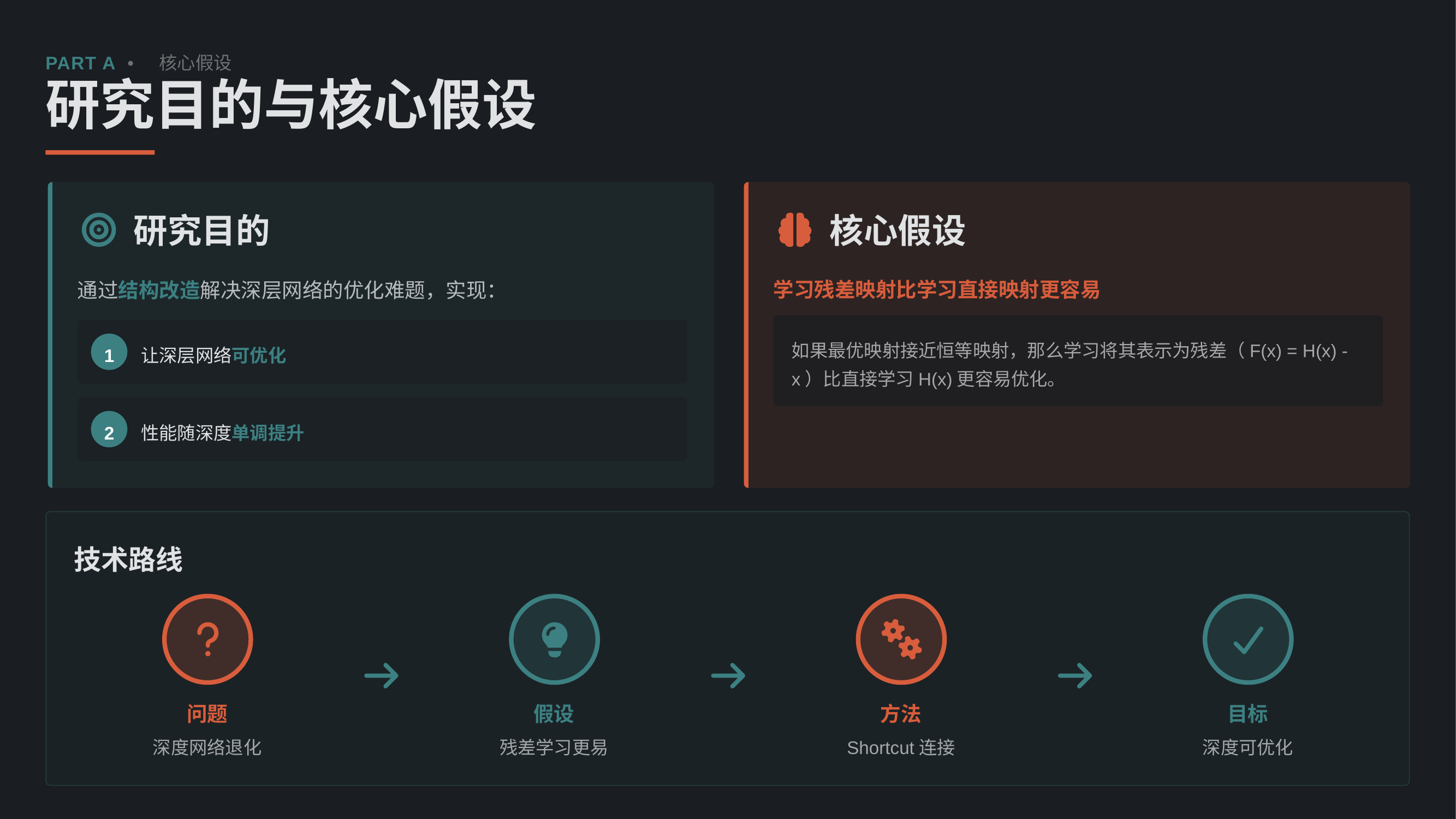

PART A
•
核心假设
研究目的与核心假设

研究目的
核心假设

通过结构改造解决深层网络的优化难题，实现：
学习残差映射比学习直接映射更容易

1

如果最优映射接近恒等映射，那么学习将其表示为残差（F(x) = H(x) - x）比直接学习H(x)更容易优化。
让深层网络可优化

2

性能随深度单调提升

技术路线

问题
假设
方法
目标
深度网络退化
残差学习更易
Shortcut连接
深度可优化